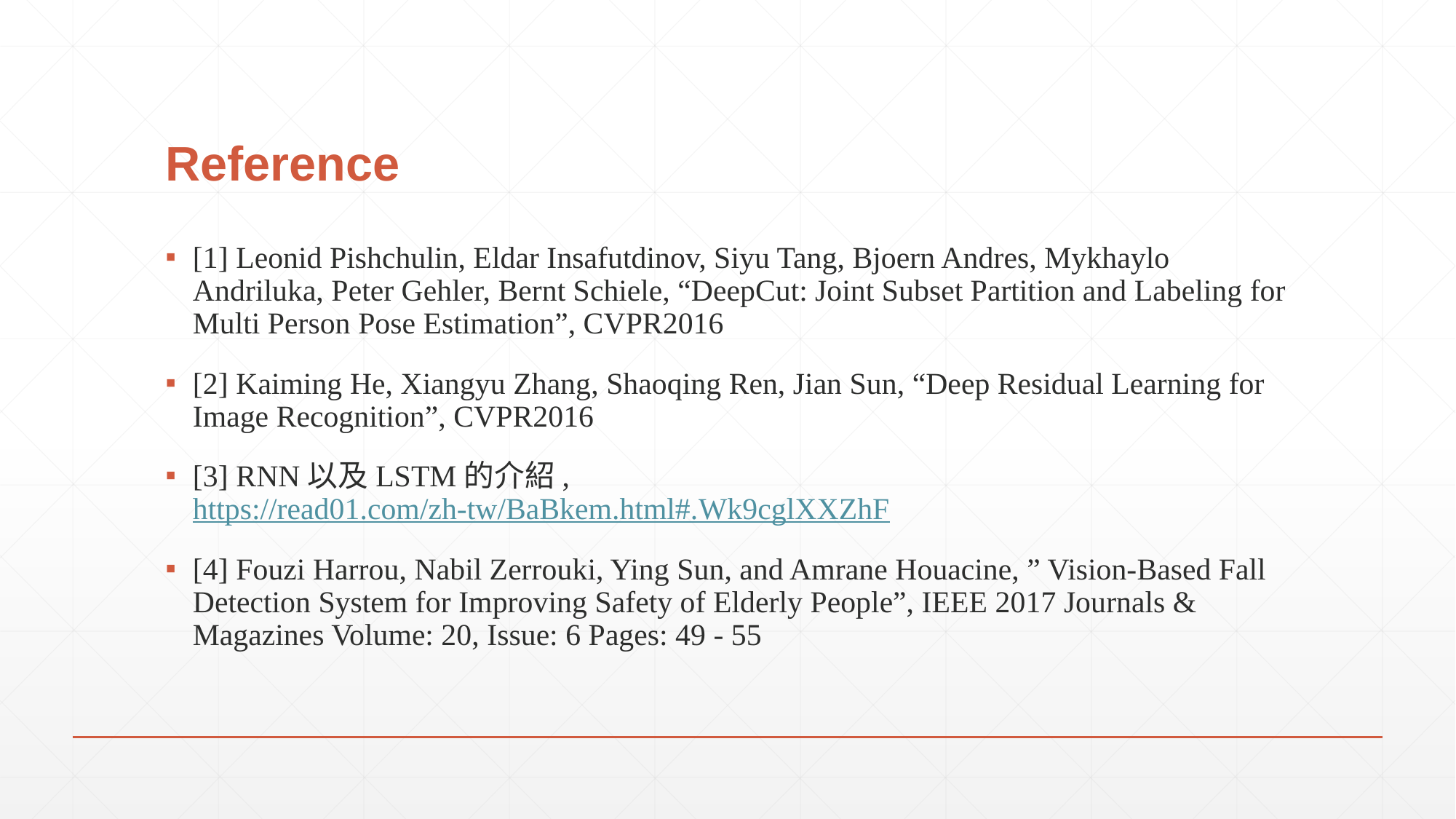

# Reference
[1] Leonid Pishchulin, Eldar Insafutdinov, Siyu Tang, Bjoern Andres, Mykhaylo Andriluka, Peter Gehler, Bernt Schiele, “DeepCut: Joint Subset Partition and Labeling for Multi Person Pose Estimation”, CVPR2016
[2] Kaiming He, Xiangyu Zhang, Shaoqing Ren, Jian Sun, “Deep Residual Learning for Image Recognition”, CVPR2016
[3] RNN以及LSTM的介紹,
https://read01.com/zh-tw/BaBkem.html#.Wk9cglXXZhF
[4] Fouzi Harrou, Nabil Zerrouki, Ying Sun, and Amrane Houacine, ” Vision-Based Fall Detection System for Improving Safety of Elderly People”, IEEE 2017 Journals & Magazines Volume: 20, Issue: 6 Pages: 49 - 55